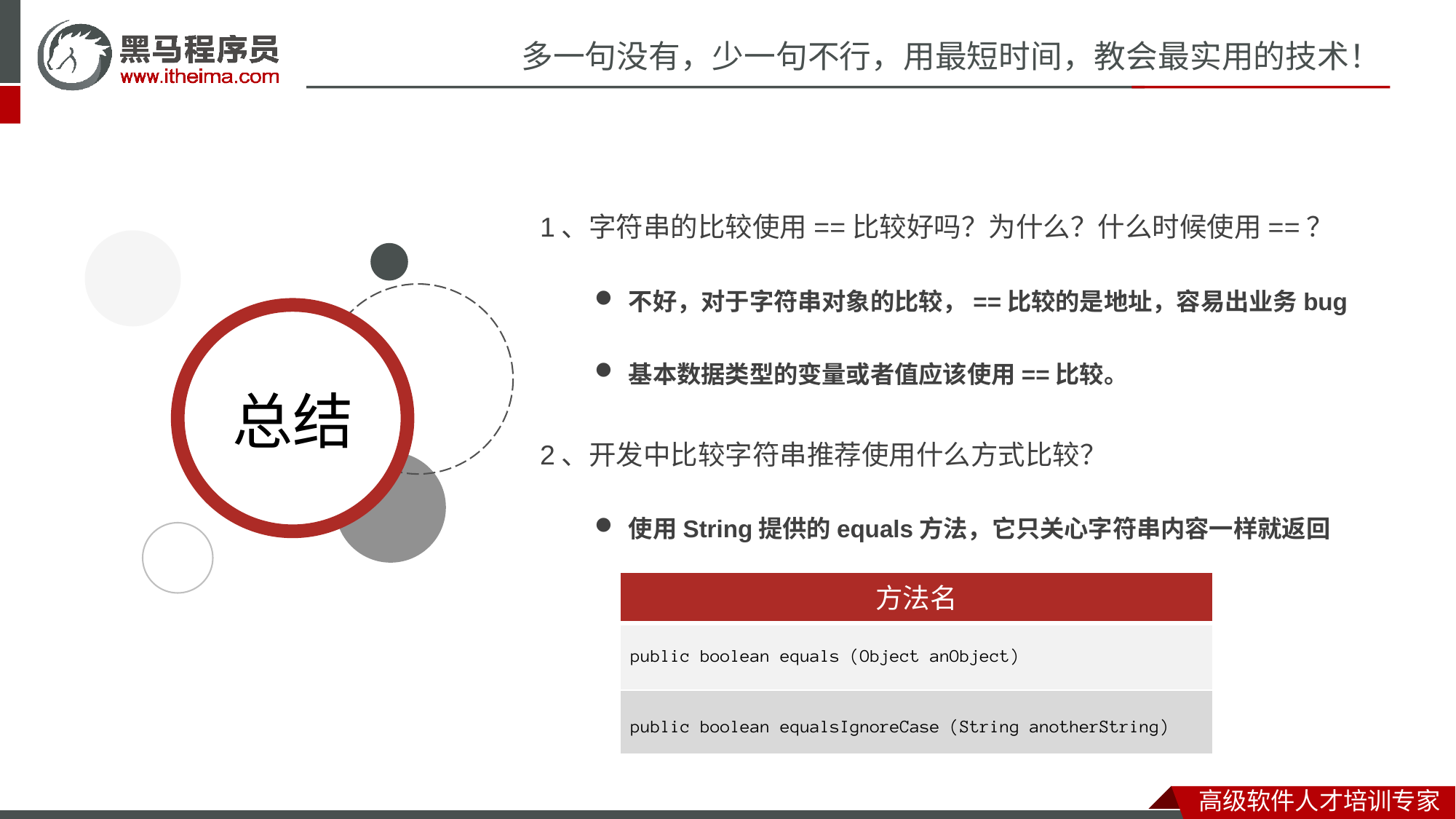

1、字符串的比较使用==比较好吗？为什么？什么时候使用==？
不好，对于字符串对象的比较，==比较的是地址，容易出业务bug
基本数据类型的变量或者值应该使用==比较。
2、开发中比较字符串推荐使用什么方式比较？
使用String提供的equals方法，它只关心字符串内容一样就返回true。
| 方法名 |
| --- |
| public boolean equals (Object anObject) |
| public boolean equalsIgnoreCase (String anotherString) |